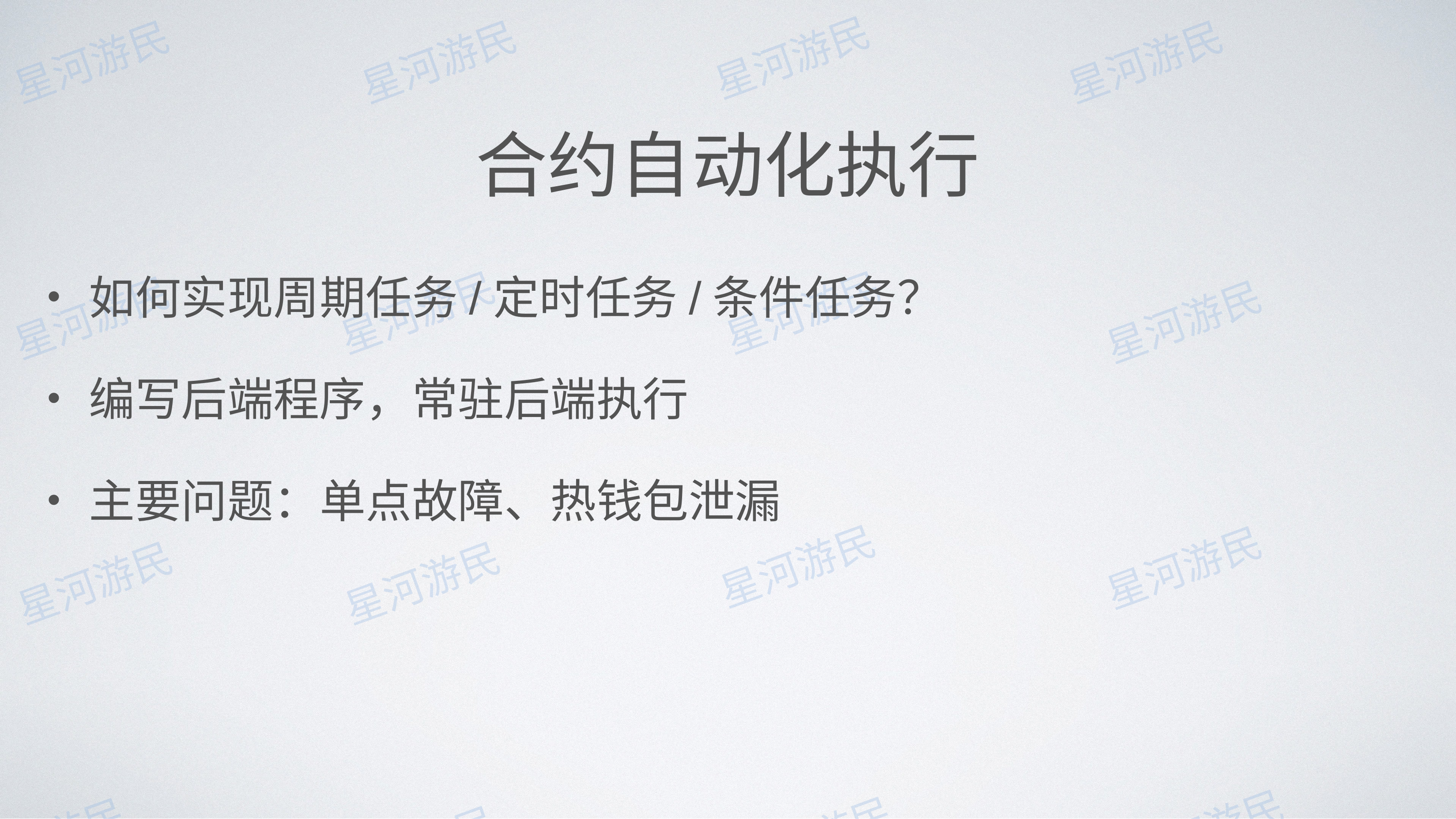

# 合约⾃动化执⾏
如何实现周期任务/定时任务/条件任务？

编写后端程序，常驻后端执⾏

主要问题：单点故障、热钱包泄漏